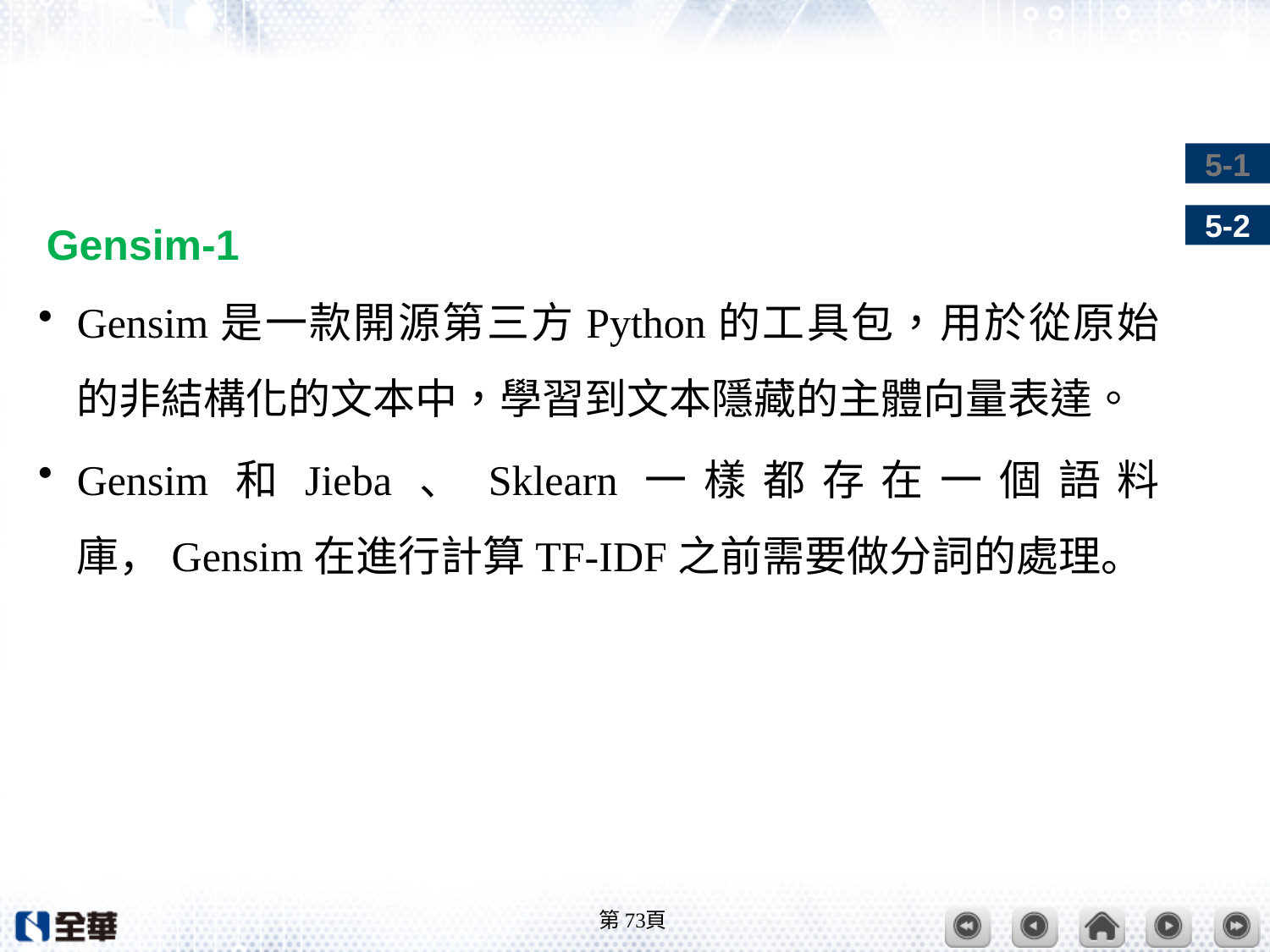

#
Gensim-1
Gensim是一款開源第三方Python的工具包，用於從原始的非結構化的文本中，學習到文本隱藏的主體向量表達。
Gensim和Jieba、Sklearn一樣都存在一個語料庫，Gensim在進行計算TF-IDF之前需要做分詞的處理。